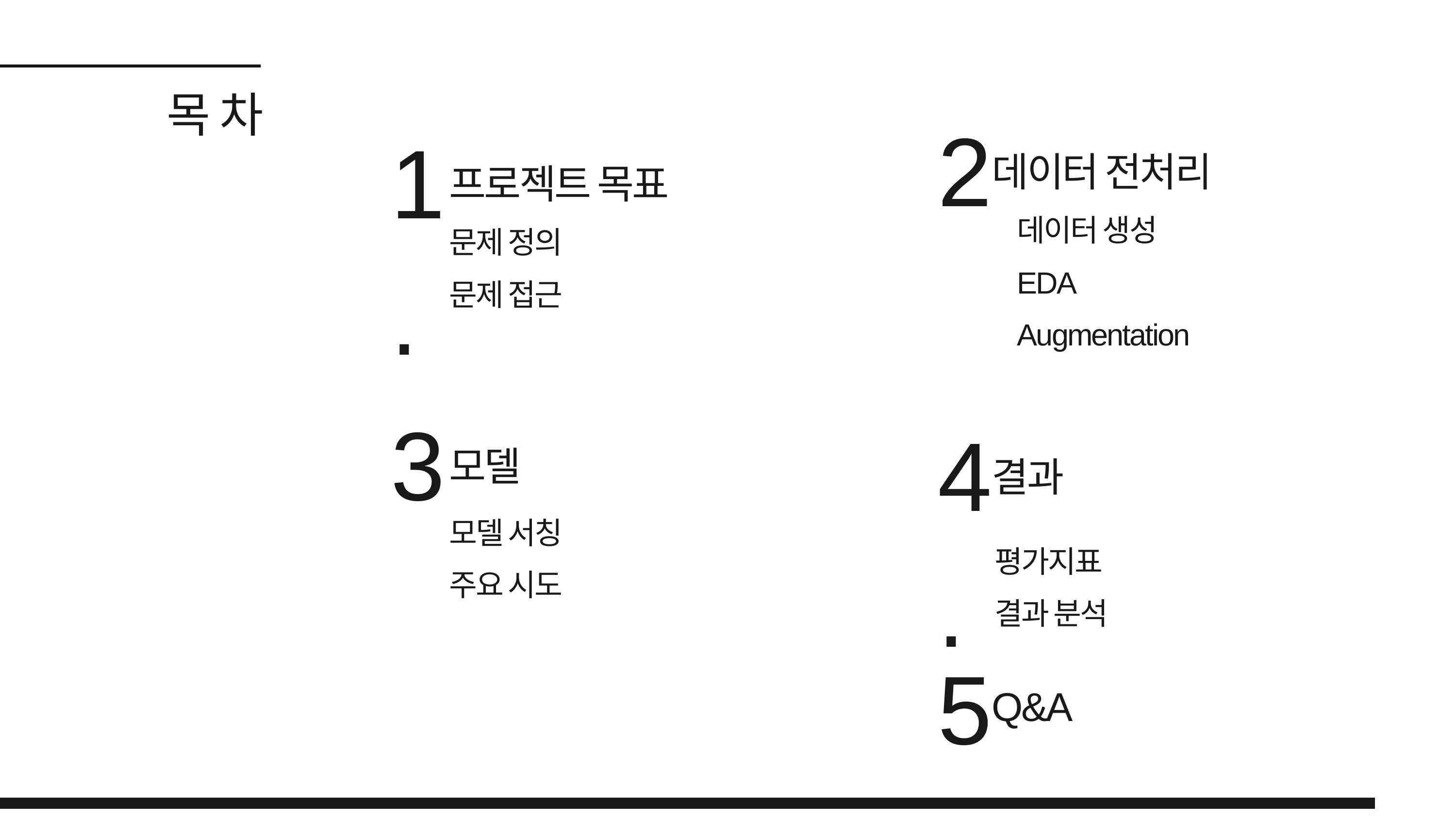

목 차
2
1.
데이터 전처리
프로젝트 목표
데이터 생성
EDA
Augmentation
문제 정의
문제 접근

3
4.
모델
결과
모델 서칭
주요 시도
평가지표
결과 분석
5.
Q&A